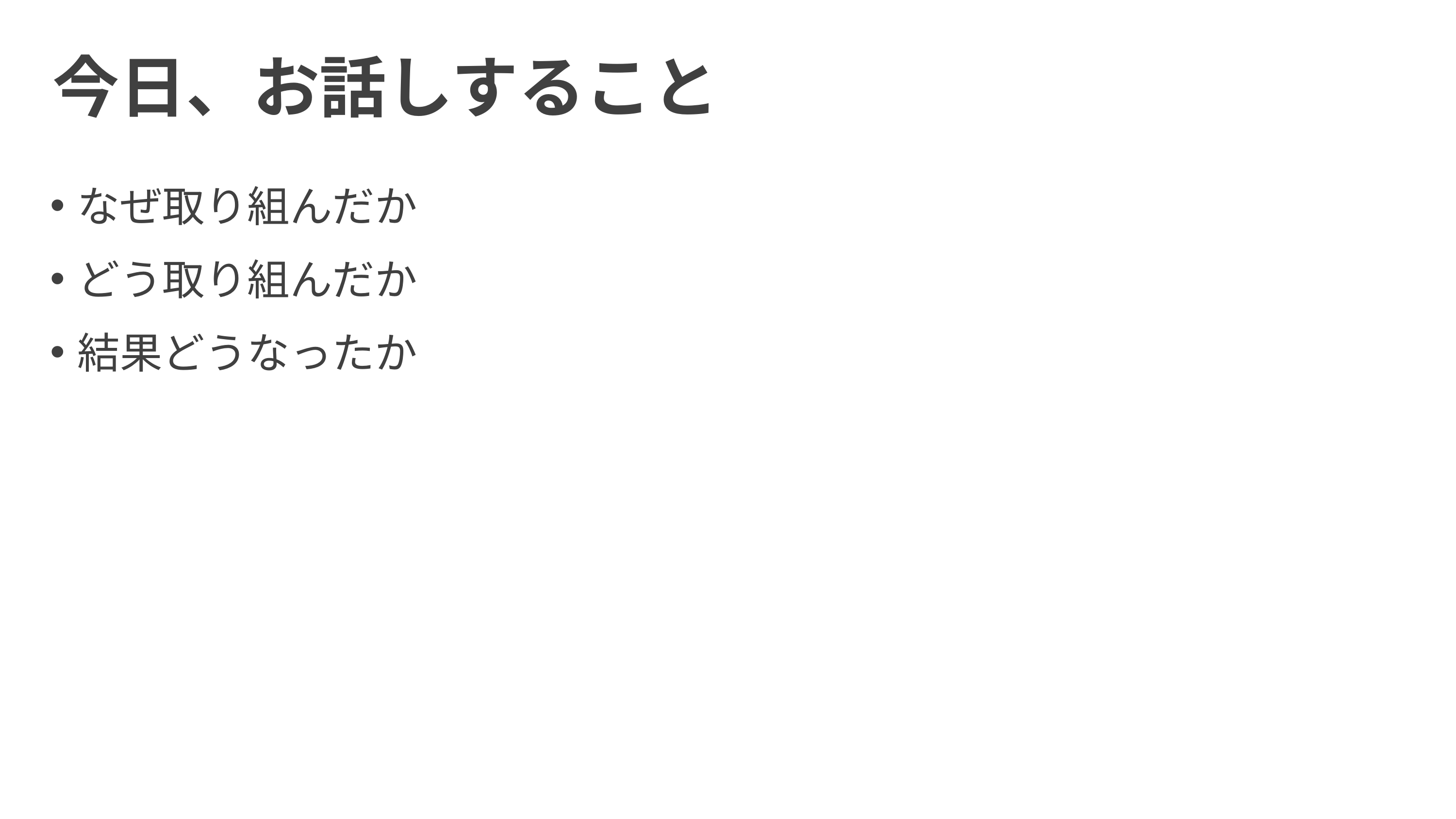

# 今日、お話しすること
なぜ取り組んだか
どう取り組んだか
結果どうなったか